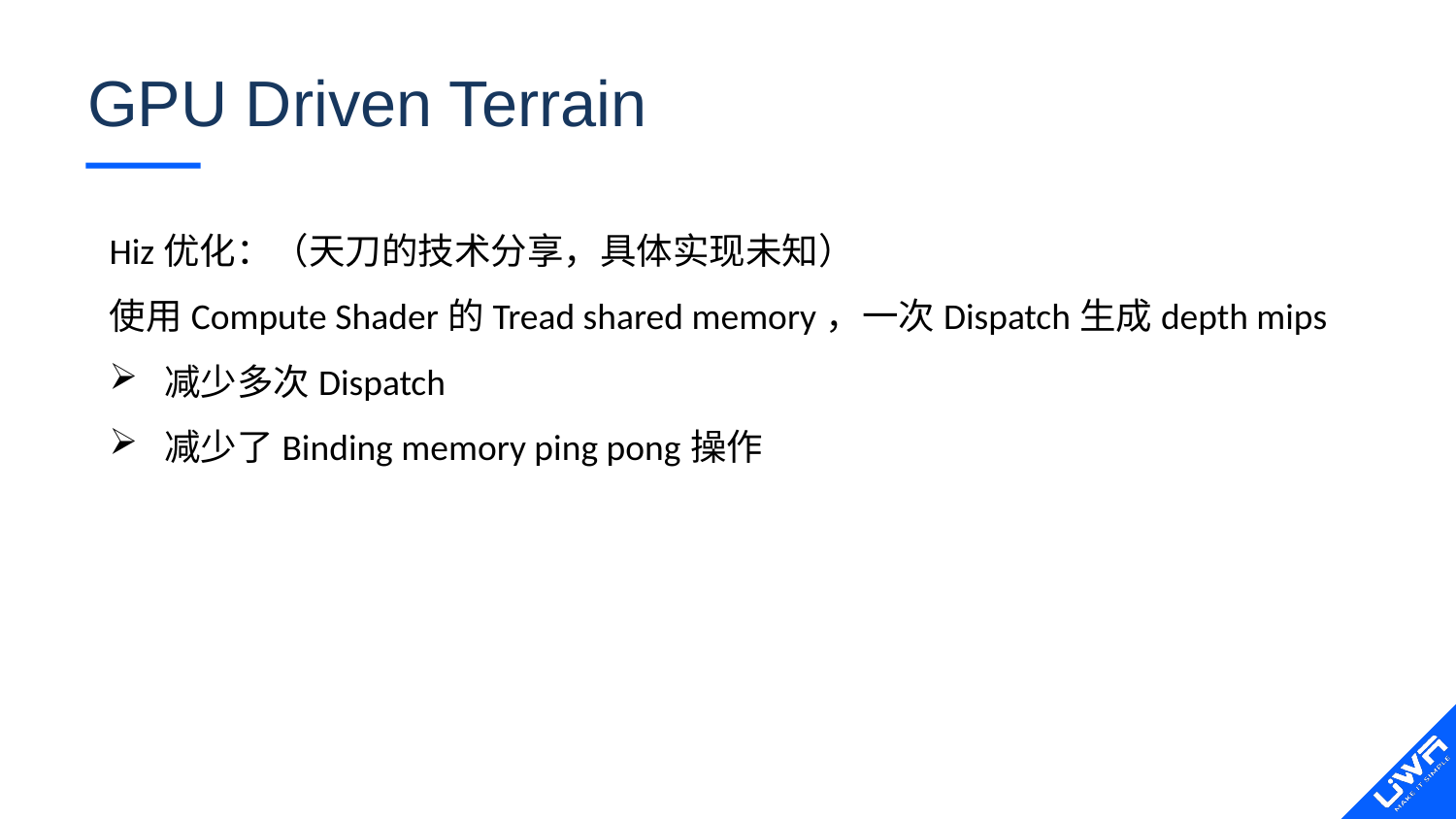

# GPU Driven Terrain
Hiz优化：（天刀的技术分享，具体实现未知）
使用Compute Shader的Tread shared memory，一次Dispatch生成depth mips
减少多次Dispatch
减少了Binding memory ping pong操作